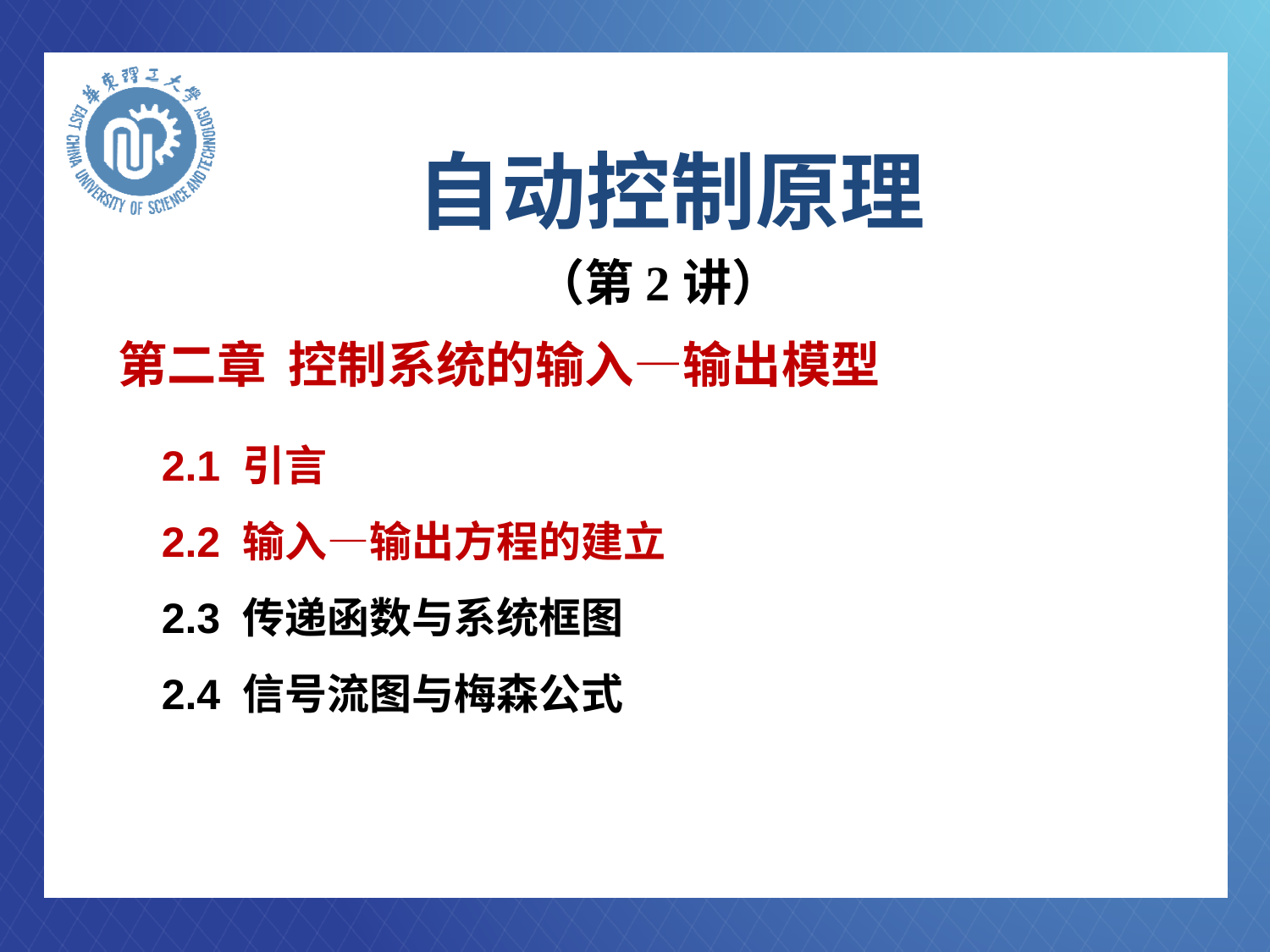

# 自动控制原理
    （第2讲）
第二章  控制系统的输入—输出模型
2.1 引言
2.2 输入—输出方程的建立
2.3 传递函数与系统框图
2.4 信号流图与梅森公式